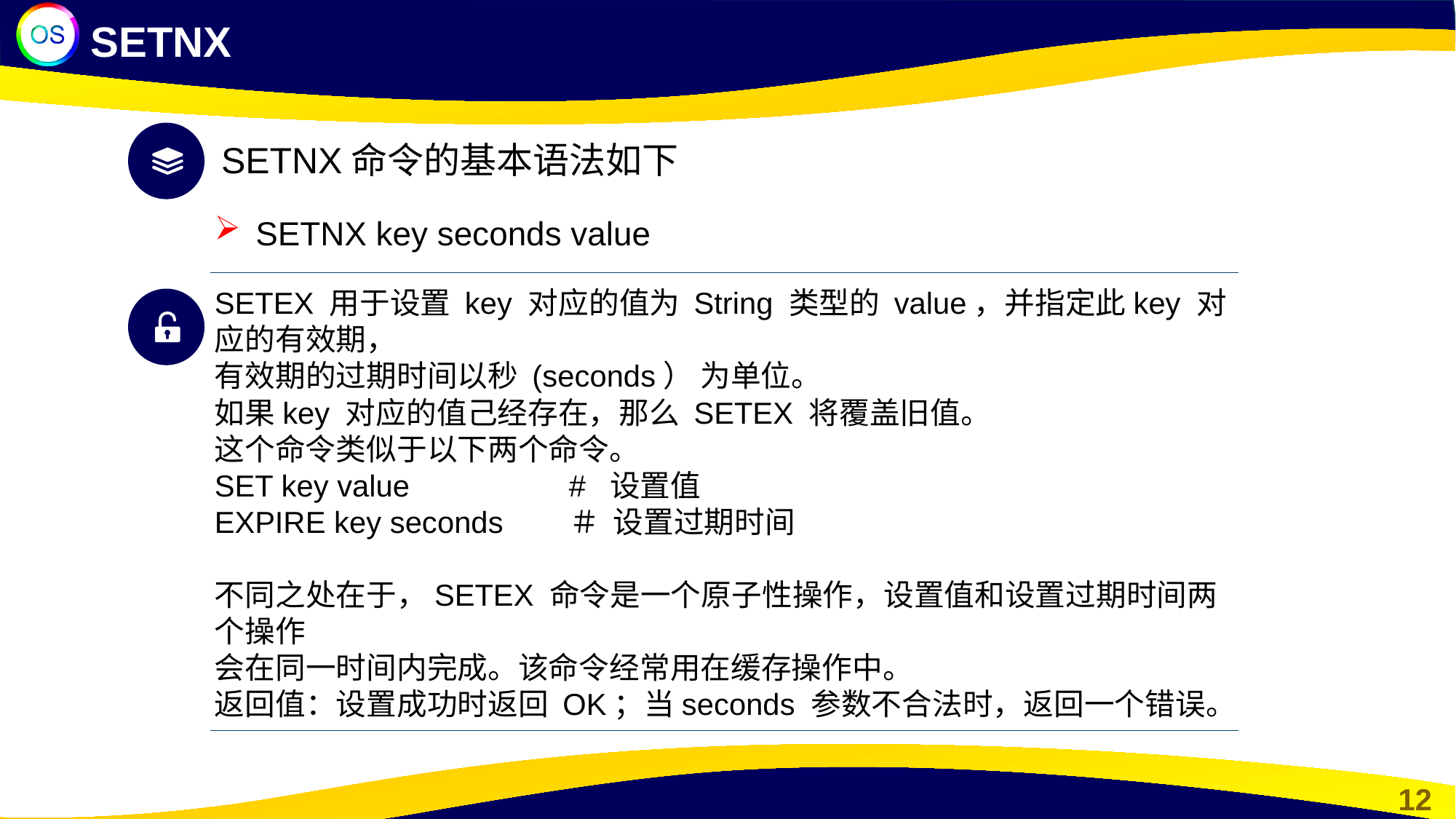

SETNX

SETNX命令的基本语法如下

SETNX key seconds value
SETEX 用于设置 key 对应的值为 String 类型的 value，并指定此key 对应的有效期，
有效期的过期时间以秒 (seconds） 为单位。
如果key 对应的值己经存在，那么 SETEX 将覆盖旧值。
这个命令类似于以下两个命令。
SET key value                   #  设置值
EXPIRE key seconds       ＃  设置过期时间

不同之处在于，SETEX 命令是一个原子性操作，设置值和设置过期时间两个操作
会在同一时间内完成。该命令经常用在缓存操作中。
返回值：设置成功时返回 OK；当seconds 参数不合法时，返回一个错误。